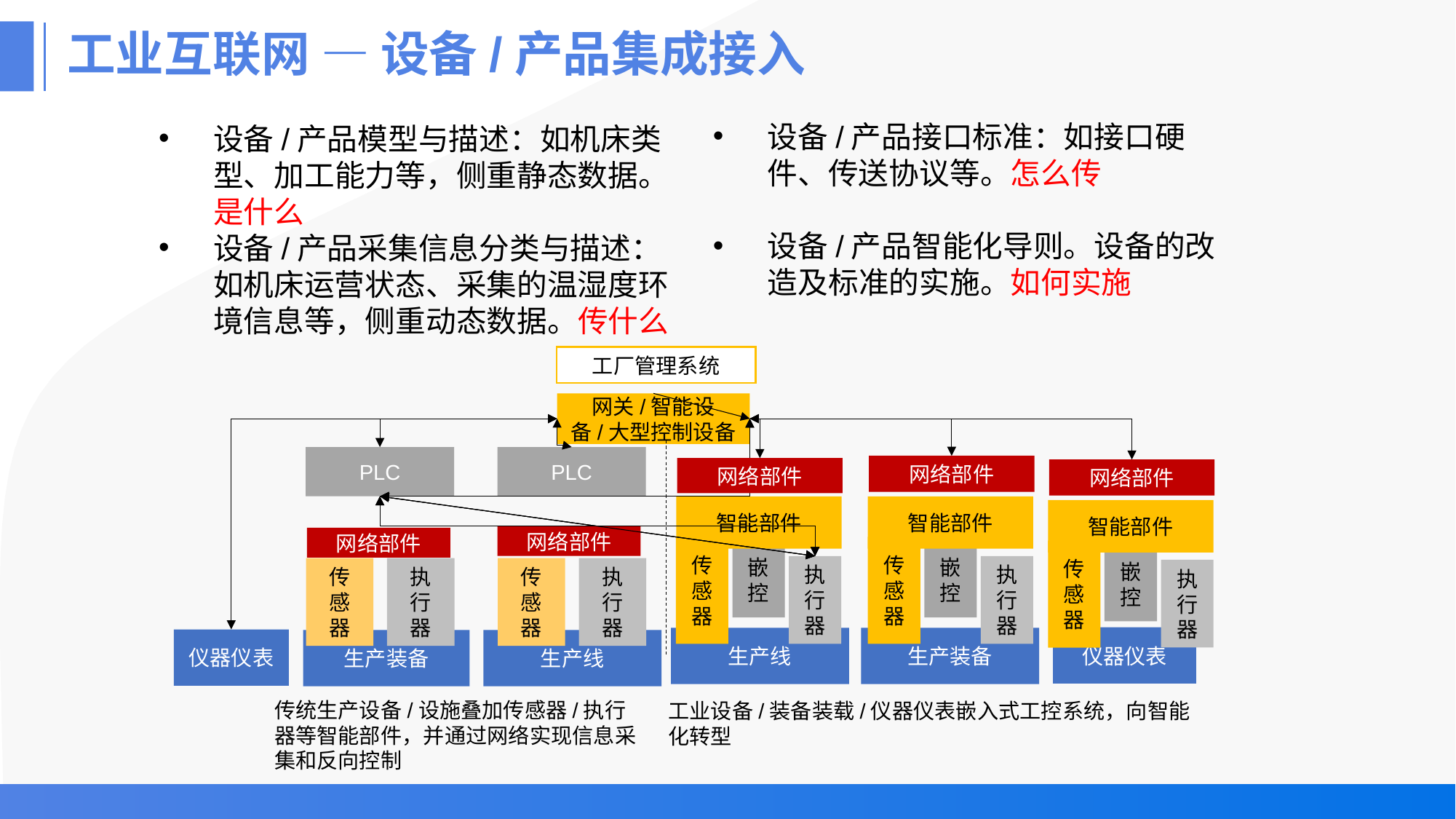

# 工业互联网 — 设备/产品集成接入
设备/产品接口标准：如接口硬件、传送协议等。怎么传

设备/产品智能化导则。设备的改造及标准的实施。如何实施
设备/产品模型与描述：如机床类型、加工能力等，侧重静态数据。是什么
设备/产品采集信息分类与描述：如机床运营状态、采集的温湿度环境信息等，侧重动态数据。传什么
工厂管理系统
网关/智能设备/大型控制设备
PLC
PLC
网络部件
网络部件
网络部件
智能部件
智能部件
智能部件
网络部件
网络部件
传
感
器
传
感
器
传
感
器
嵌控
嵌控
嵌控
执
行
器
执
行
器
传
感
器
执
行
器
传
感
器
执
行
器
执
行
器
仪器仪表
生产线
生产装备
仪器仪表
生产装备
生产线
传统生产设备/设施叠加传感器/执行器等智能部件，并通过网络实现信息采集和反向控制
工业设备/装备装载/仪器仪表嵌入式工控系统，向智能化转型